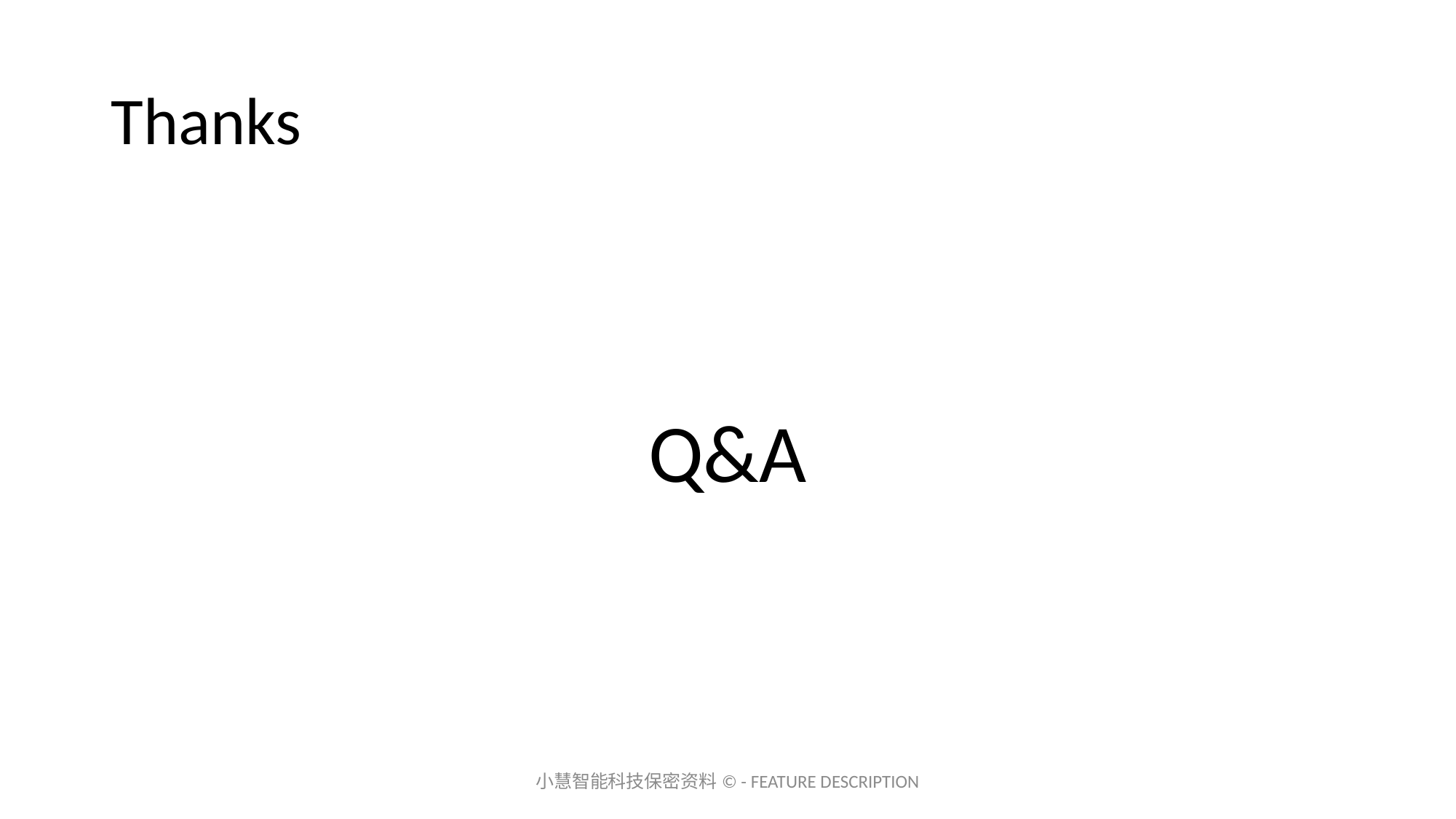

# Thanks

Q&A

小慧智能科技保密资料© - FEATURE DESCRIPTION
38